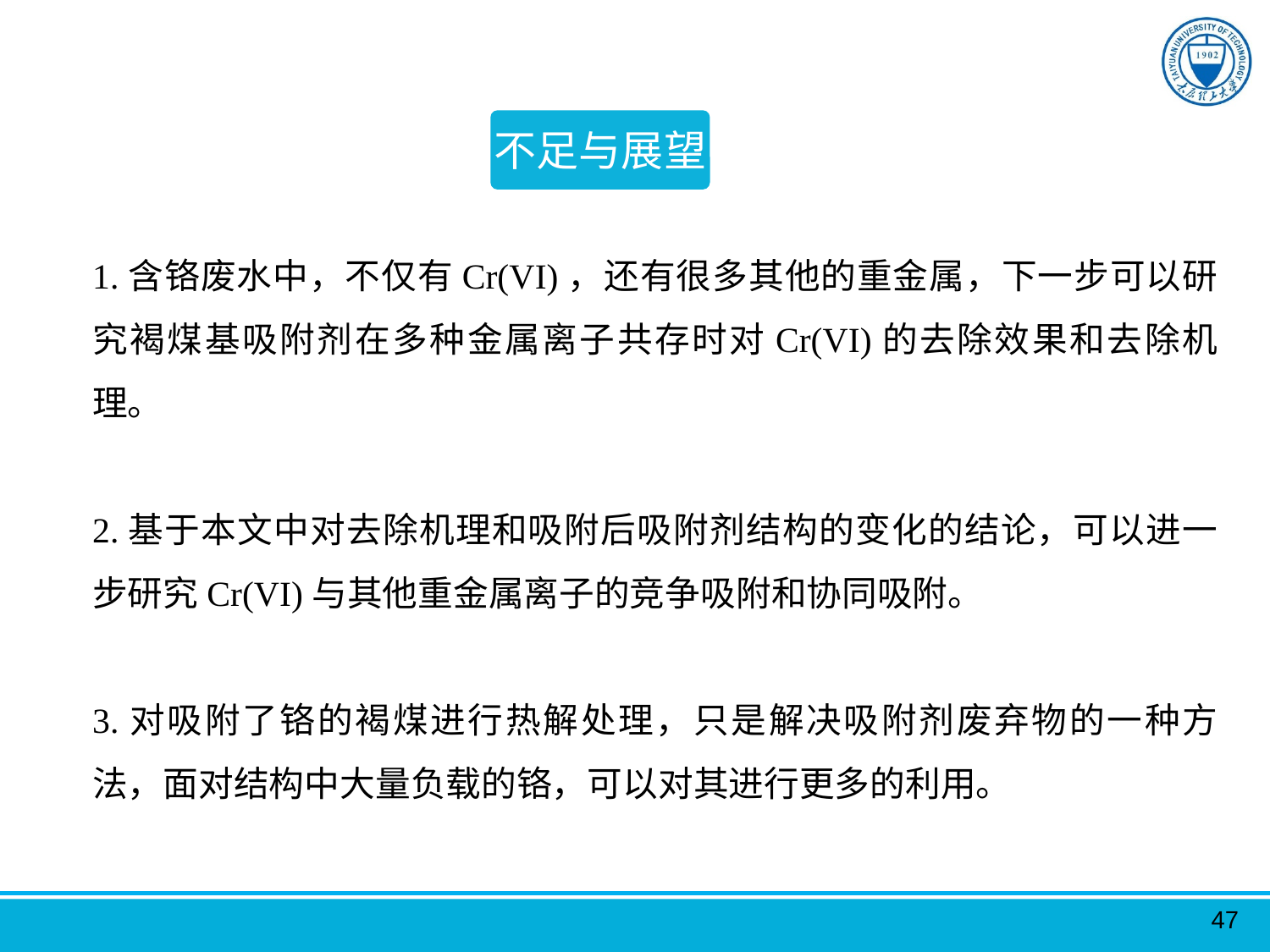

不足与展望
1.含铬废水中，不仅有Cr(VI)，还有很多其他的重金属，下一步可以研究褐煤基吸附剂在多种金属离子共存时对Cr(VI)的去除效果和去除机理。

2.基于本文中对去除机理和吸附后吸附剂结构的变化的结论，可以进一步研究Cr(VI)与其他重金属离子的竞争吸附和协同吸附。

3.对吸附了铬的褐煤进行热解处理，只是解决吸附剂废弃物的一种方法，面对结构中大量负载的铬，可以对其进行更多的利用。
47